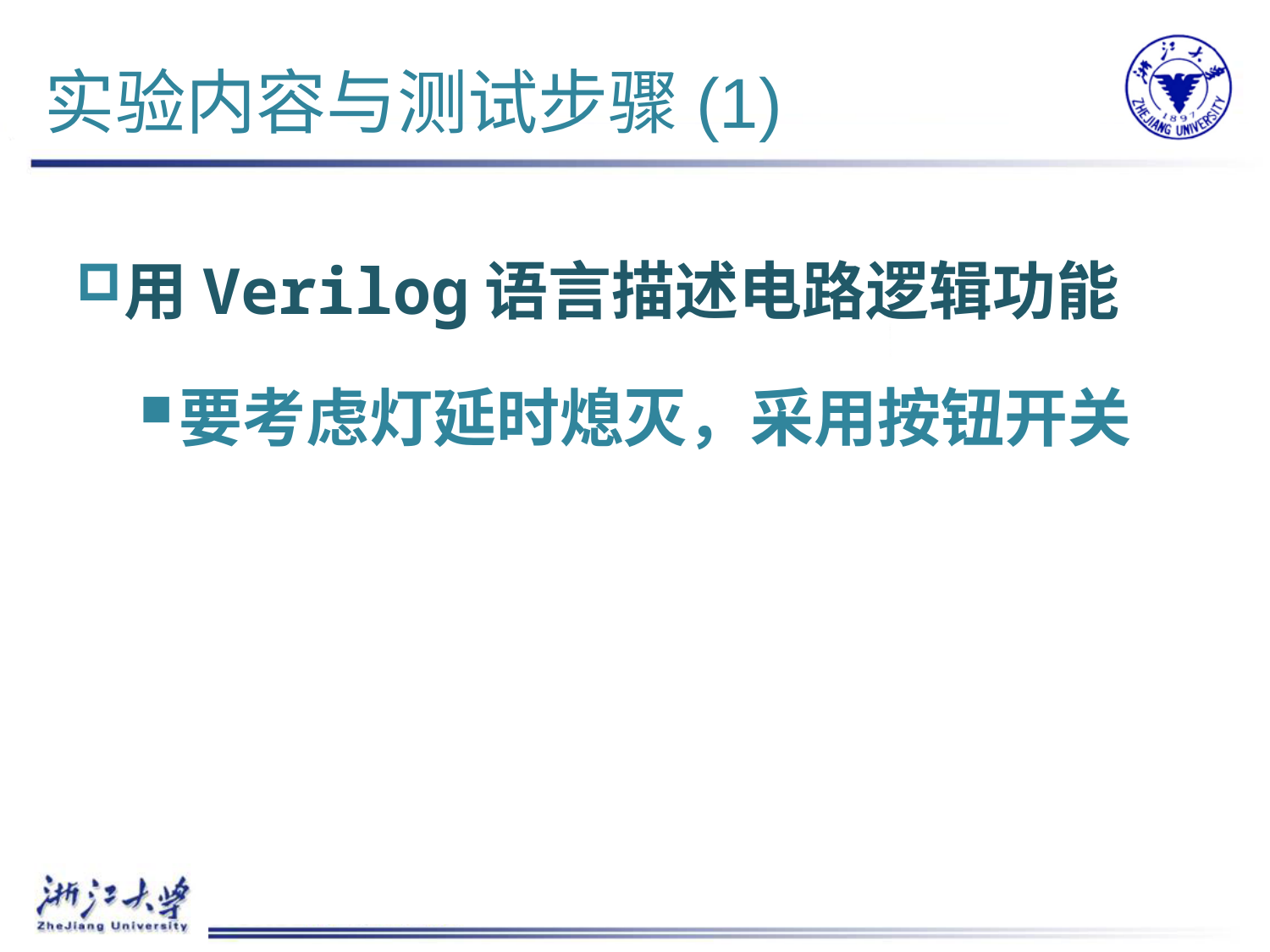

# 实验内容与测试步骤(1)
用Verilog语言描述电路逻辑功能
要考虑灯延时熄灭，采用按钮开关